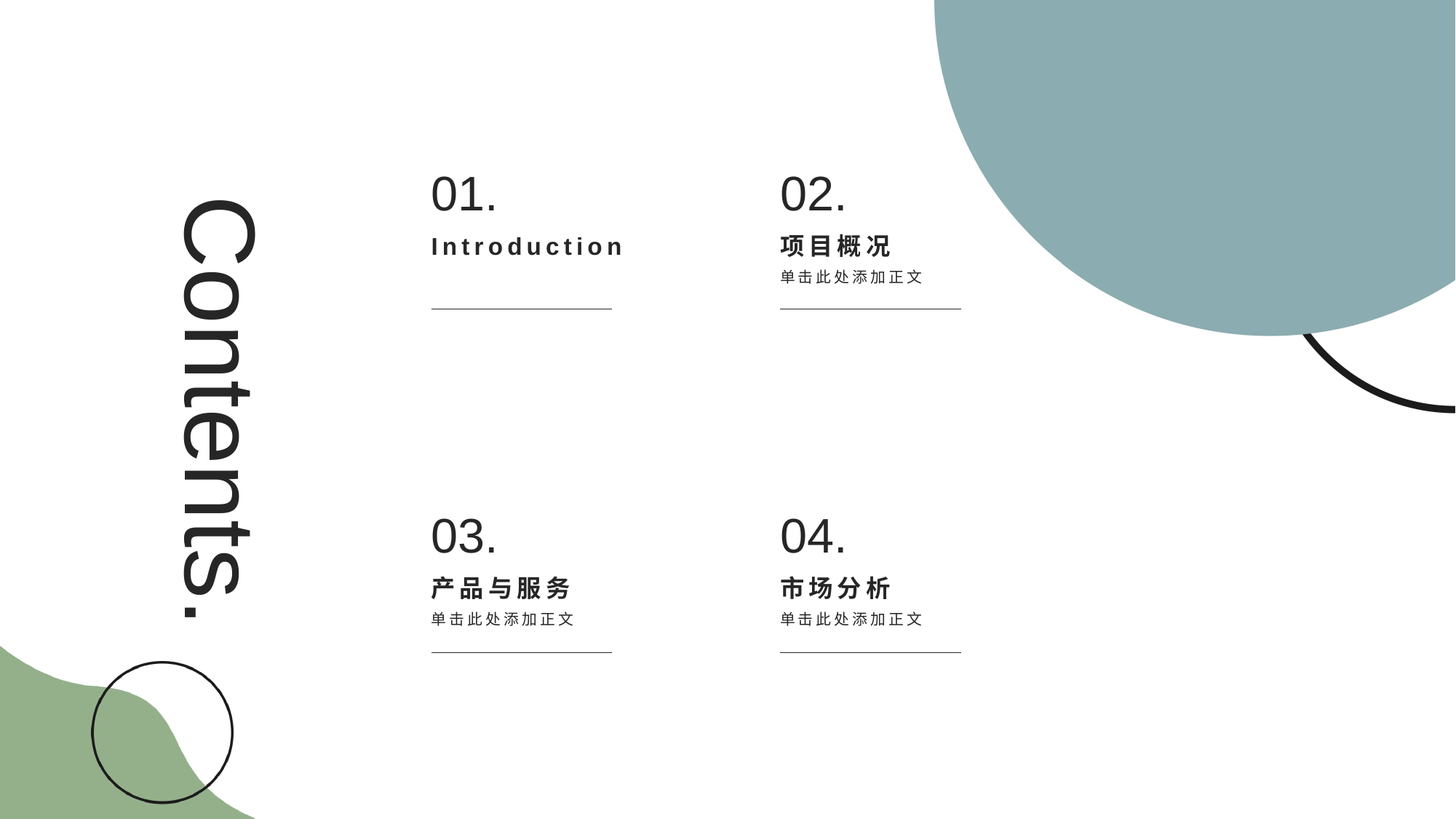

01.
02.
Contents.
Introduction
项目概况
单击此处添加正文
03.
04.
产品与服务
市场分析
单击此处添加正文
单击此处添加正文